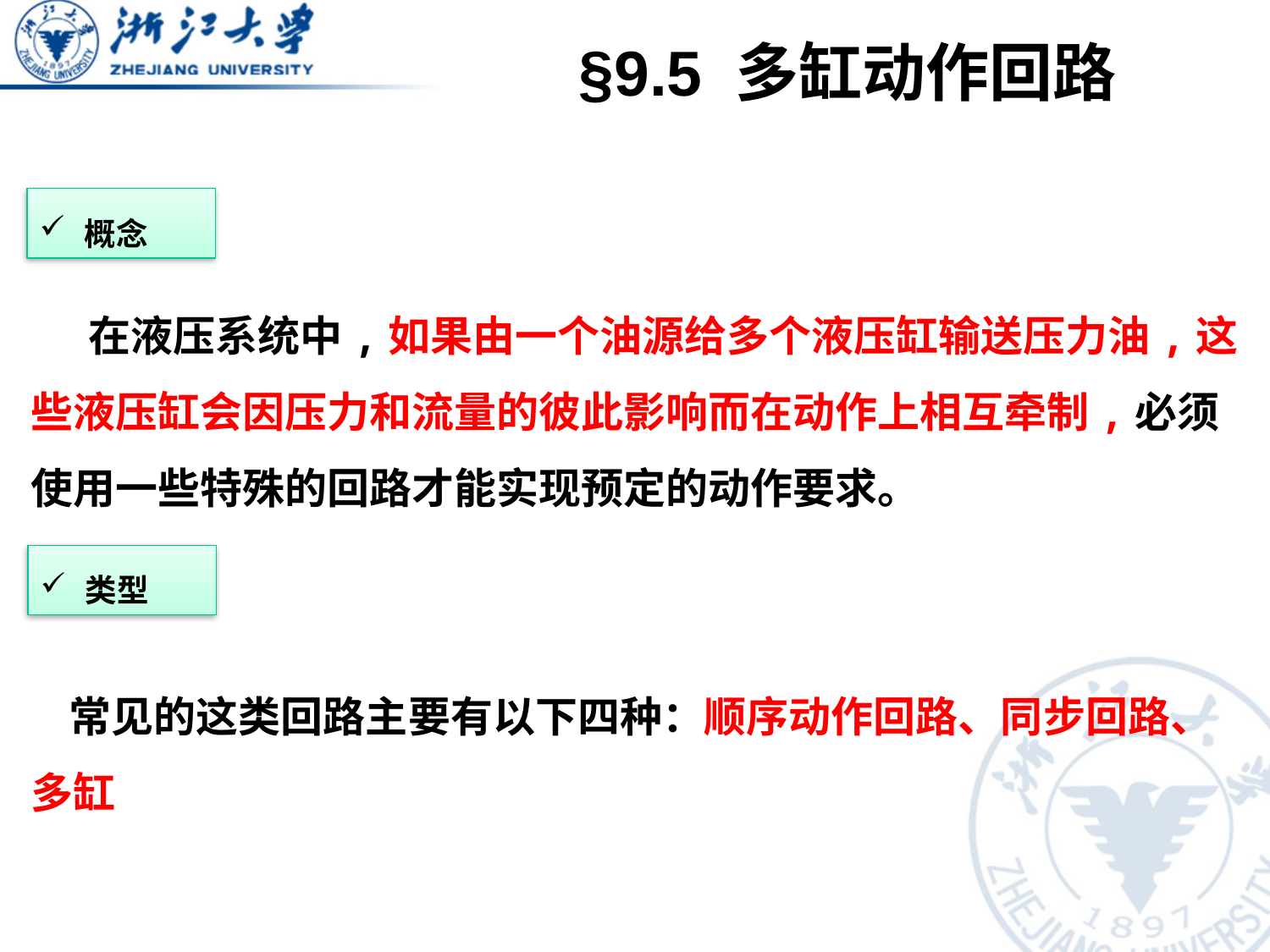

§9.5 多缸动作回路
 概念
     在液压系统中,如果由一个油源给多个液压缸输送压力油,这些液压缸会因压力和流量的彼此影响而在动作上相互牵制,必须使用一些特殊的回路才能实现预定的动作要求。

   常见的这类回路主要有以下四种：顺序动作回路、同步回路、多缸
 类型